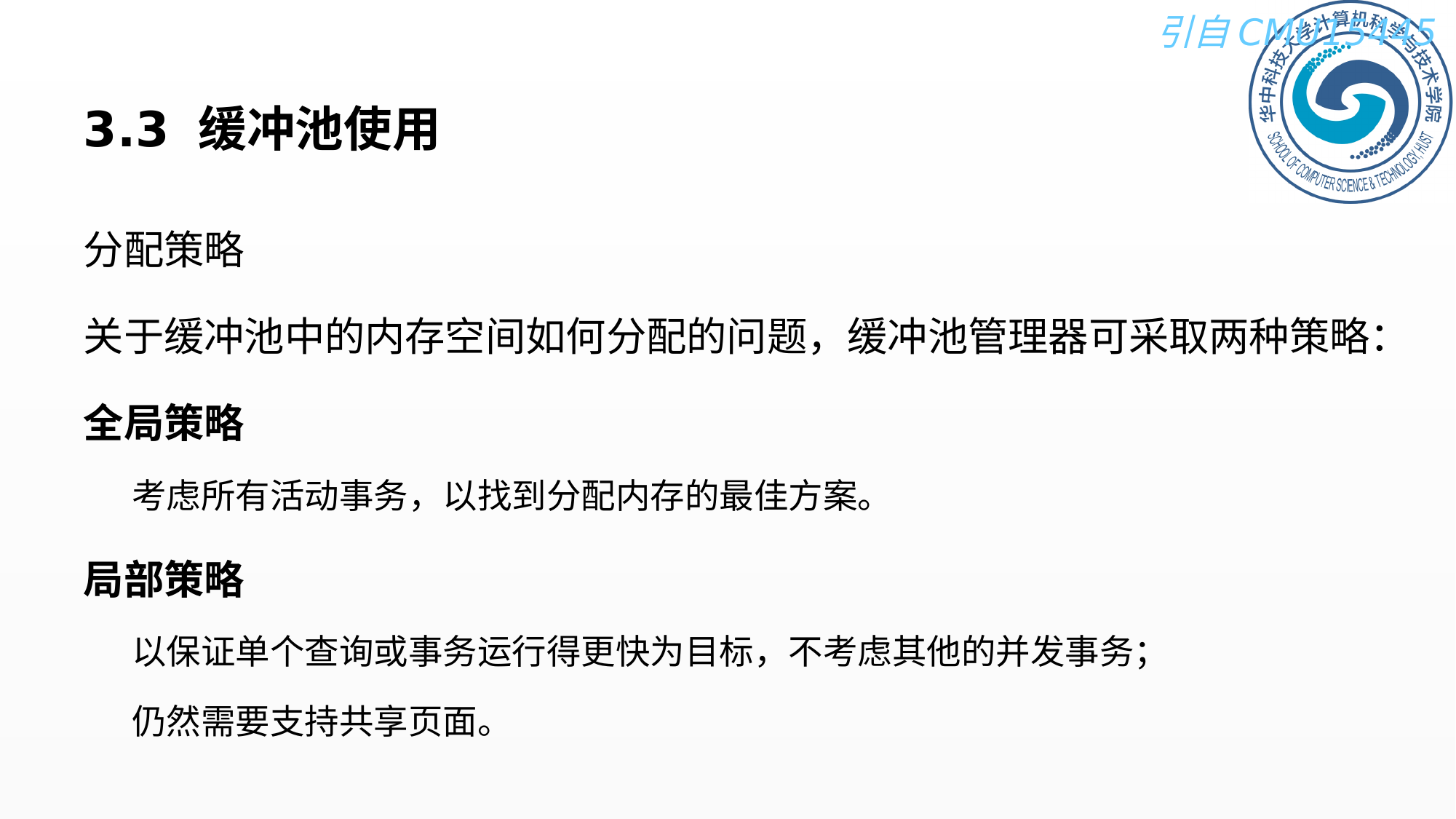

# 3.3 缓冲池使用
分配策略
关于缓冲池中的内存空间如何分配的问题，缓冲池管理器可采取两种策略：
全局策略
考虑所有活动事务，以找到分配内存的最佳方案。
局部策略
以保证单个查询或事务运行得更快为目标，不考虑其他的并发事务；
仍然需要支持共享页面。

90